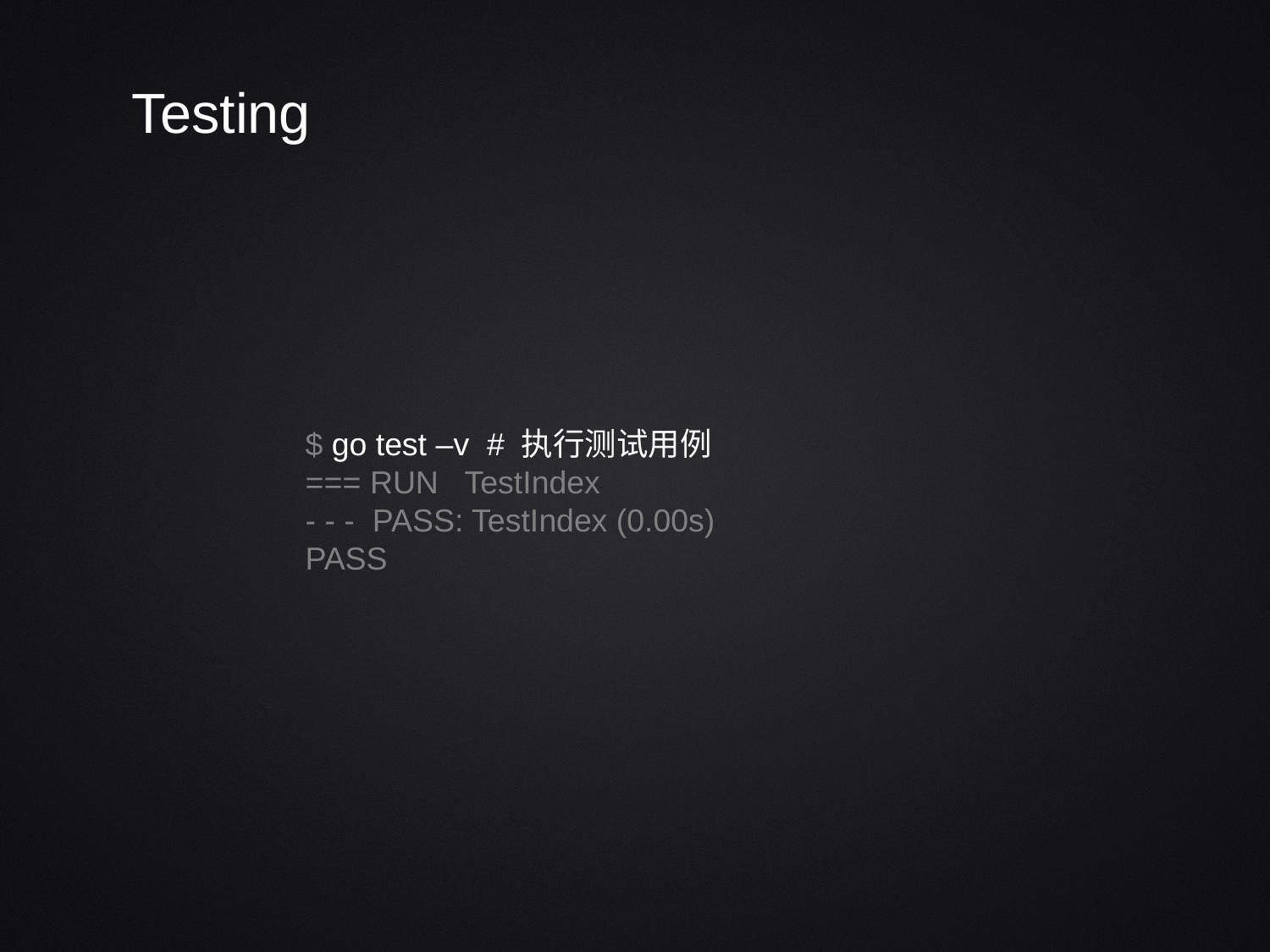

Testing
$ go test –v  # 执行测试用例
=== RUN   TestIndex
- - -  PASS: TestIndex (0.00s)
PASS